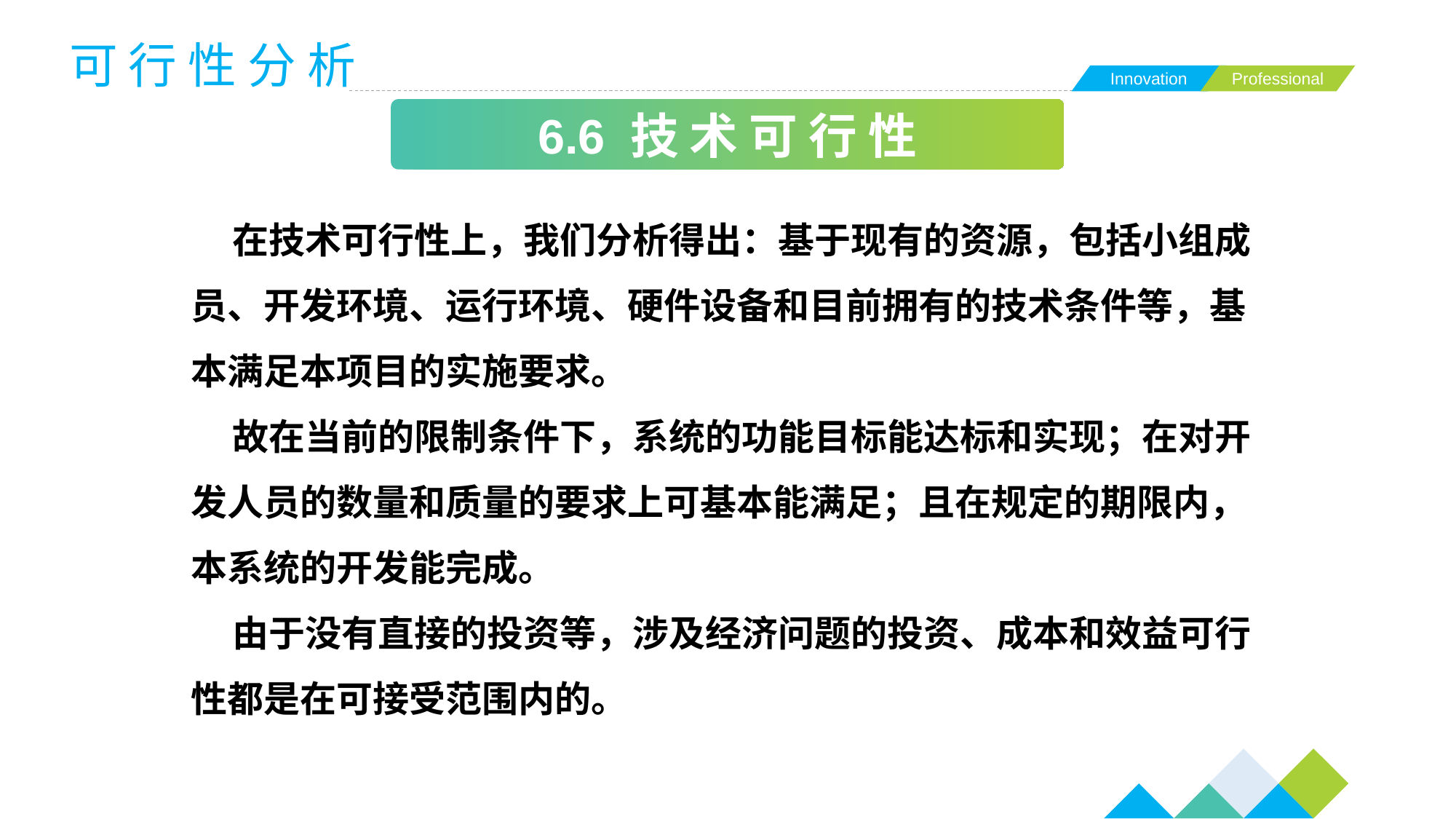

可 行 性 分 析
6.6 技 术 可 行 性
    在技术可行性上，我们分析得出：基于现有的资源，包括小组成员、开发环境、运行环境、硬件设备和目前拥有的技术条件等，基本满足本项目的实施要求。
    故在当前的限制条件下，系统的功能目标能达标和实现；在对开发人员的数量和质量的要求上可基本能满足；且在规定的期限内，本系统的开发能完成。
    由于没有直接的投资等，涉及经济问题的投资、成本和效益可行性都是在可接受范围内的。